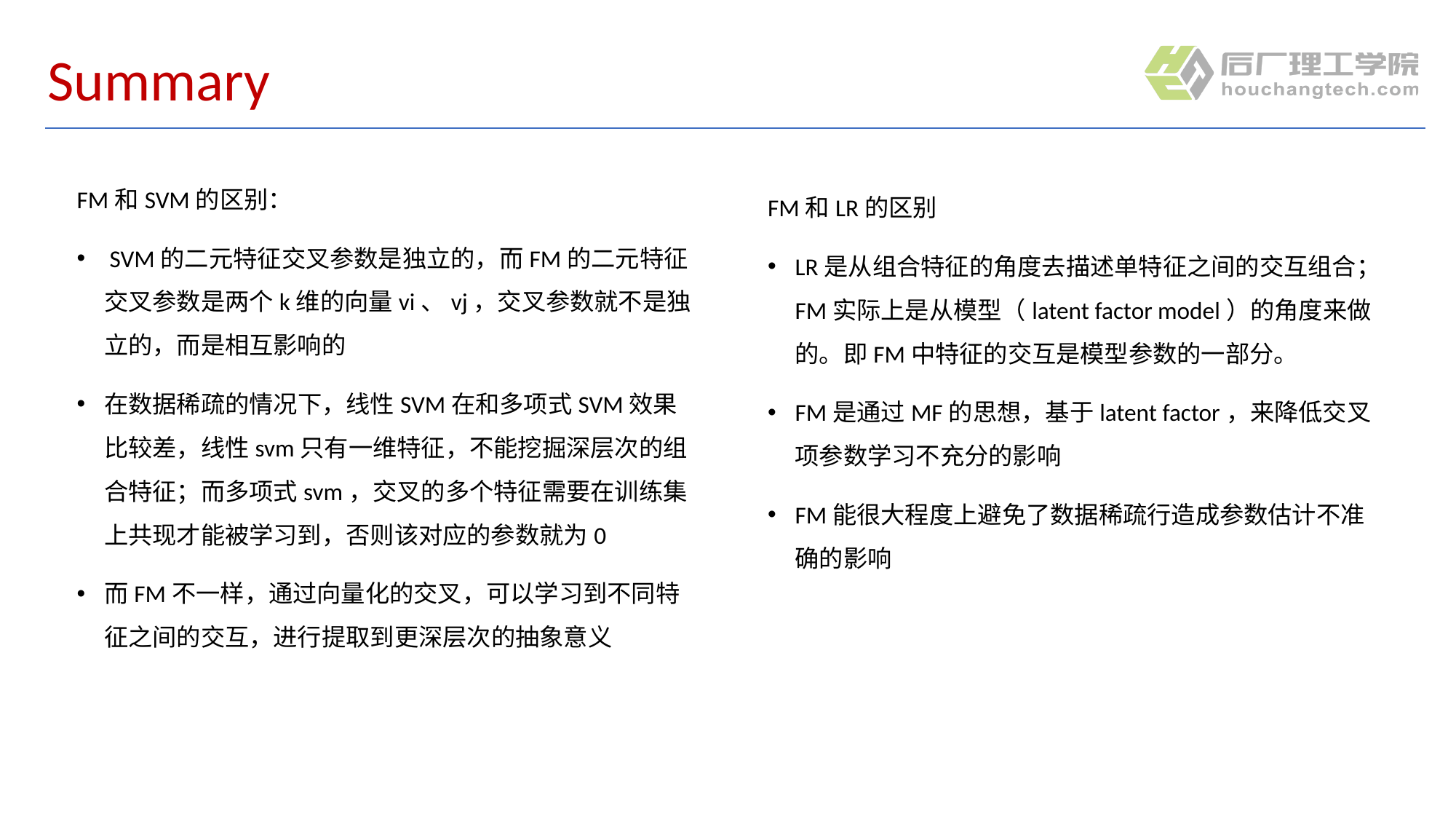

# Summary
FM和SVM的区别：
 SVM的二元特征交叉参数是独立的，而FM的二元特征交叉参数是两个k维的向量vi、vj，交叉参数就不是独立的，而是相互影响的
在数据稀疏的情况下，线性SVM在和多项式SVM效果比较差，线性svm只有一维特征，不能挖掘深层次的组合特征；而多项式svm，交叉的多个特征需要在训练集上共现才能被学习到，否则该对应的参数就为0
而FM不一样，通过向量化的交叉，可以学习到不同特征之间的交互，进行提取到更深层次的抽象意义

FM和LR的区别
LR是从组合特征的角度去描述单特征之间的交互组合；FM实际上是从模型（latent factor model）的角度来做的。即FM中特征的交互是模型参数的一部分。
FM是通过MF的思想，基于latent factor，来降低交叉项参数学习不充分的影响
FM能很大程度上避免了数据稀疏行造成参数估计不准确的影响